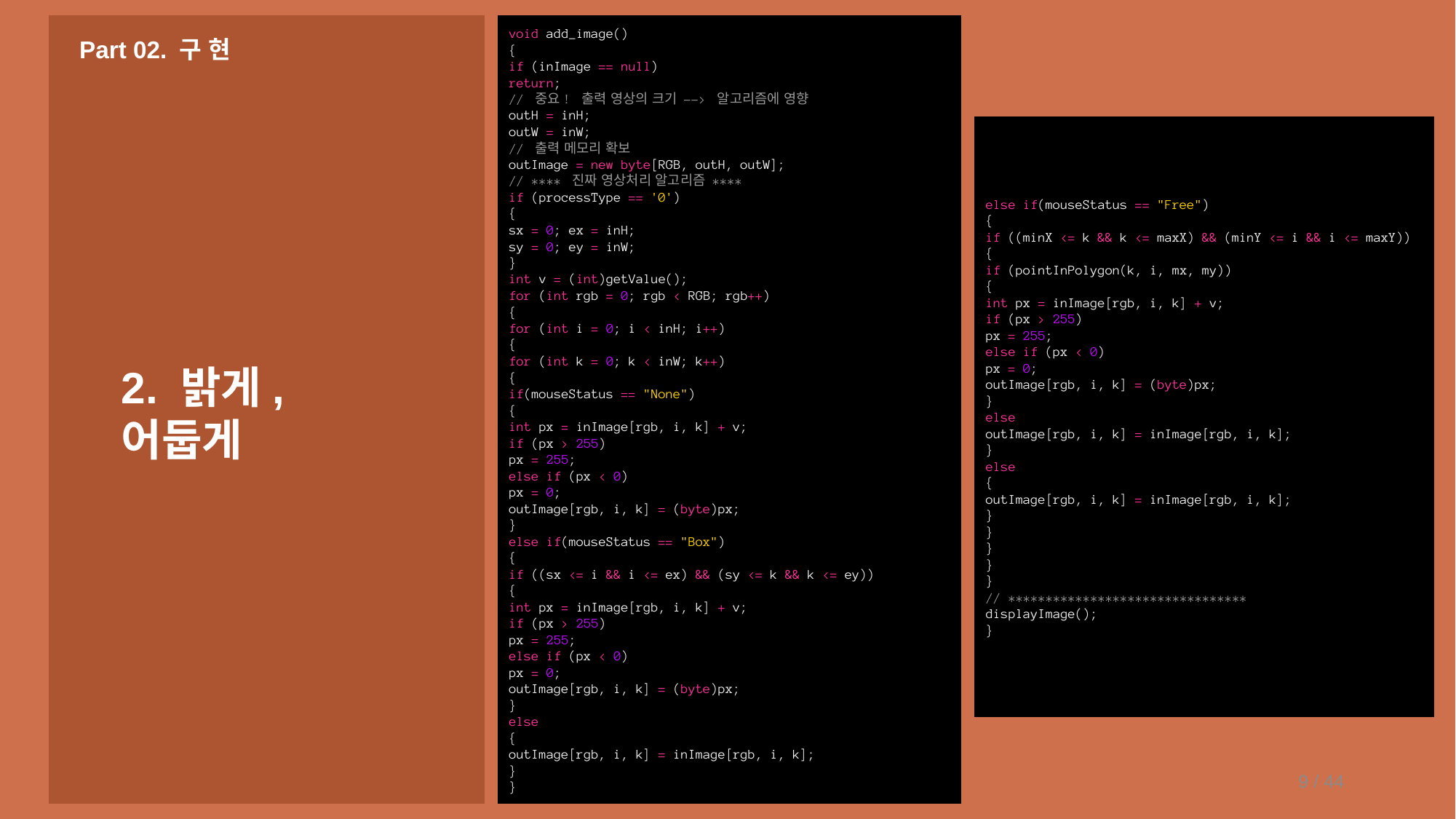

void add_image()
{
if (inImage == null)
return;
// 중요! 출력 영상의 크기 --> 알고리즘에 영향
outH = inH;
outW = inW;
// 출력 메모리 확보
outImage = new byte[RGB, outH, outW];
// **** 진짜 영상처리 알고리즘 ****
if (processType == '0')
{
sx = 0; ex = inH;
sy = 0; ey = inW;
}
int v = (int)getValue();
for (int rgb = 0; rgb < RGB; rgb++)
{
for (int i = 0; i < inH; i++)
{
for (int k = 0; k < inW; k++)
{
if(mouseStatus == "None")
{
int px = inImage[rgb, i, k] + v;
if (px > 255)
px = 255;
else if (px < 0)
px = 0;
outImage[rgb, i, k] = (byte)px;
}
else if(mouseStatus == "Box")
{
if ((sx <= i && i <= ex) && (sy <= k && k <= ey))
{
int px = inImage[rgb, i, k] + v;
if (px > 255)
px = 255;
else if (px < 0)
px = 0;
outImage[rgb, i, k] = (byte)px;
}
else
{
outImage[rgb, i, k] = inImage[rgb, i, k];
}
}
Part 02. 구 현
else if(mouseStatus == "Free")
{
if ((minX <= k && k <= maxX) && (minY <= i && i <= maxY))
{
if (pointInPolygon(k, i, mx, my))
{
int px = inImage[rgb, i, k] + v;
if (px > 255)
px = 255;
else if (px < 0)
px = 0;
outImage[rgb, i, k] = (byte)px;
}
else
outImage[rgb, i, k] = inImage[rgb, i, k];
}
else
{
outImage[rgb, i, k] = inImage[rgb, i, k];
}
}
}
}
}
// ********************************
displayImage();
}
2. 밝게, 어둡게
9 / 44